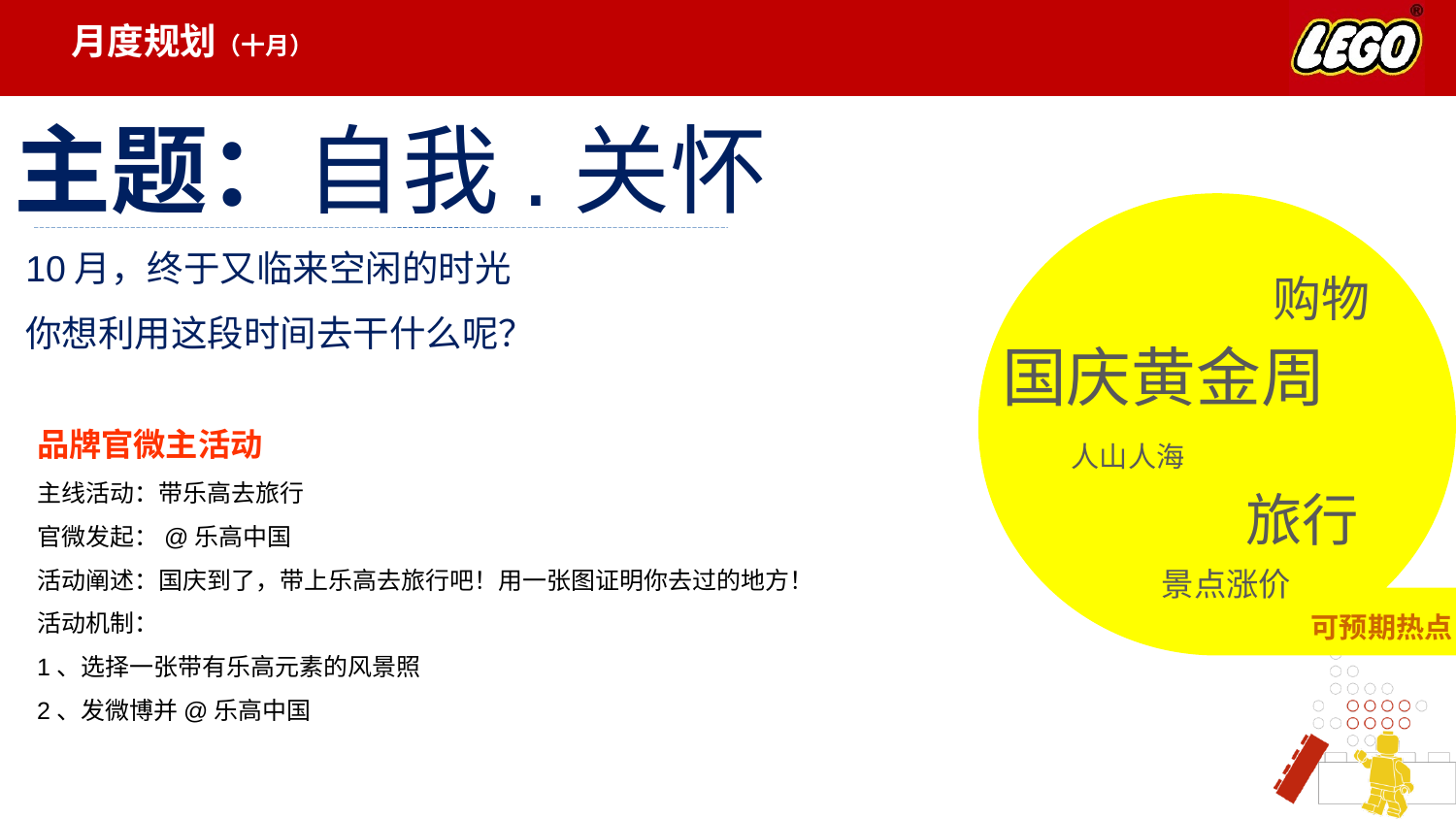

月度规划（十月）
主题：自我.关怀

10月，终于又临来空闲的时光
你想利用这段时间去干什么呢？
购物
国庆黄金周
品牌官微主活动
主线活动：带乐高去旅行
官微发起：@乐高中国
活动阐述：国庆到了，带上乐高去旅行吧！用一张图证明你去过的地方！
活动机制：
1、选择一张带有乐高元素的风景照
2、发微博并@乐高中国
人山人海
旅行
景点涨价
可预期热点